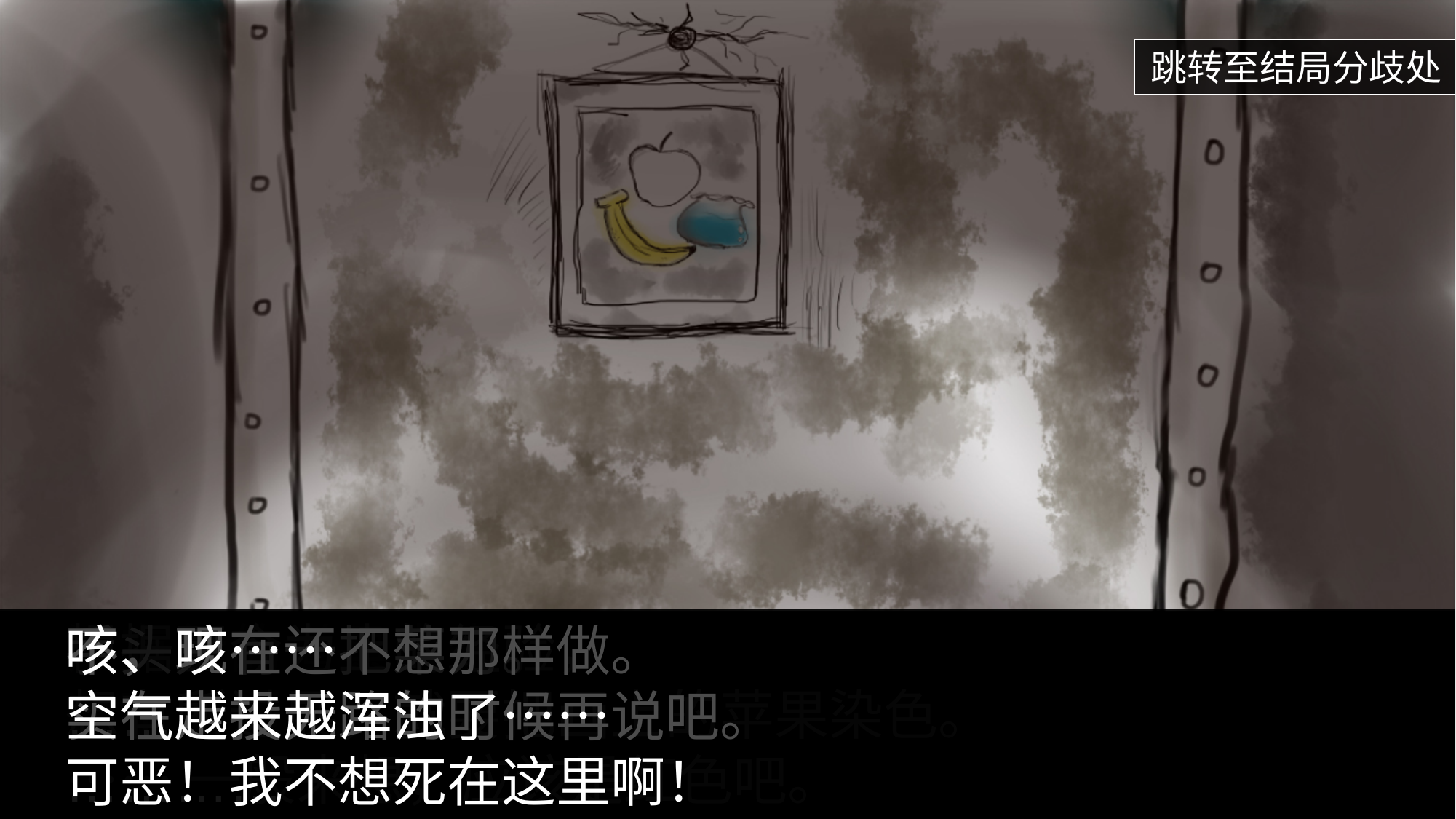

跳转至结局分歧处
没有新的道具出来。
这下麻烦了。

根据至今为止的经验，
想有所进展，就要把画上的苹果染色。
……一般来想，应该是红色吧。
咳、咳……
空气越来越浑浊了……
可恶！我不想死在这里啊！
手头只有一把菜刀。
……
…………

不，现在还不想那样做。
实在走投无路的时候再说吧。

……
…………